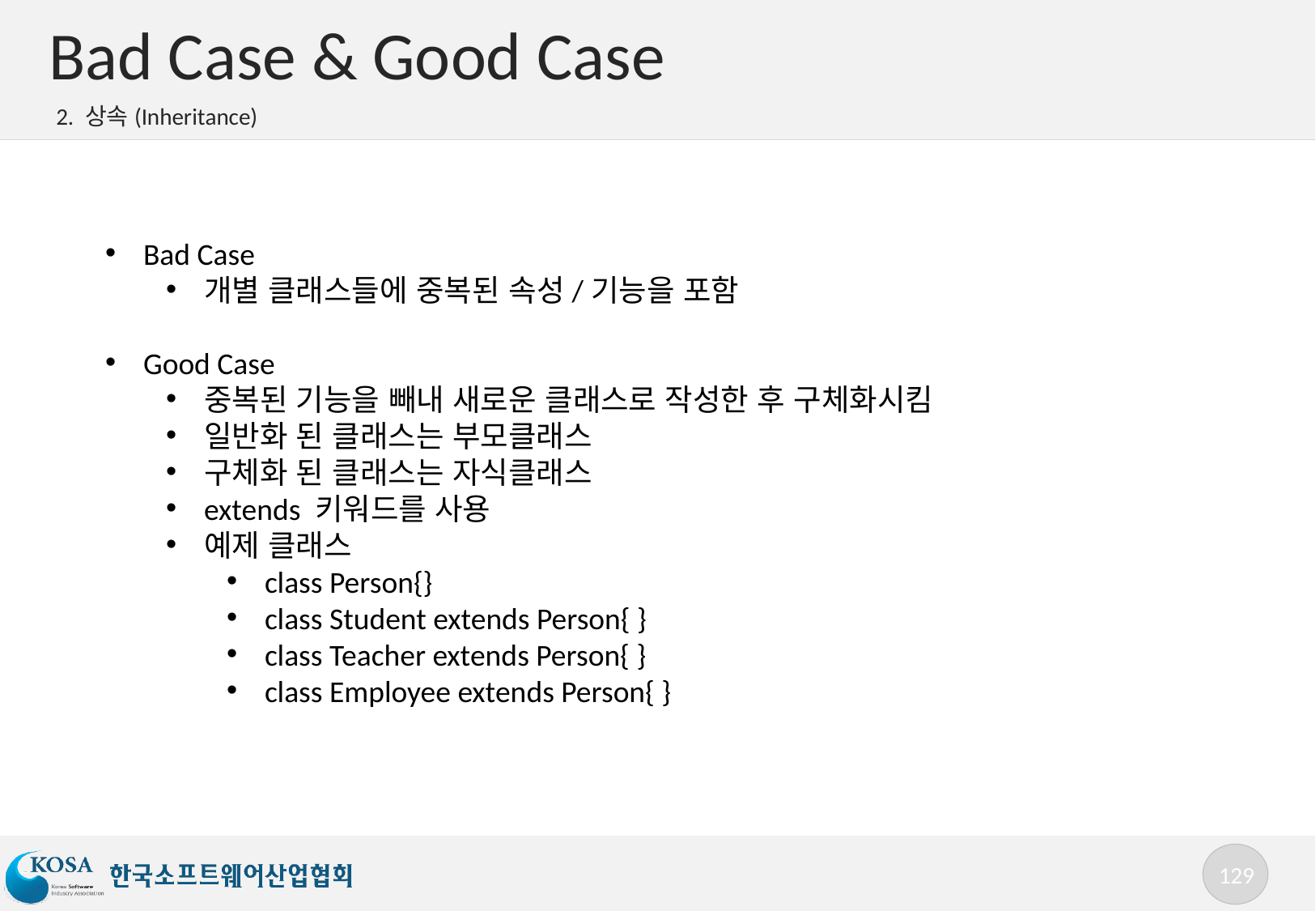

# Bad Case & Good Case
2. 상속(Inheritance)
Bad Case
개별 클래스들에 중복된 속성/기능을 포함

Good Case
중복된 기능을 빼내 새로운 클래스로 작성한 후 구체화시킴
일반화 된 클래스는 부모클래스
구체화 된 클래스는 자식클래스
extends 키워드를 사용
예제 클래스
class Person{}
class Student extends Person{ }
class Teacher extends Person{ }
class Employee extends Person{ }